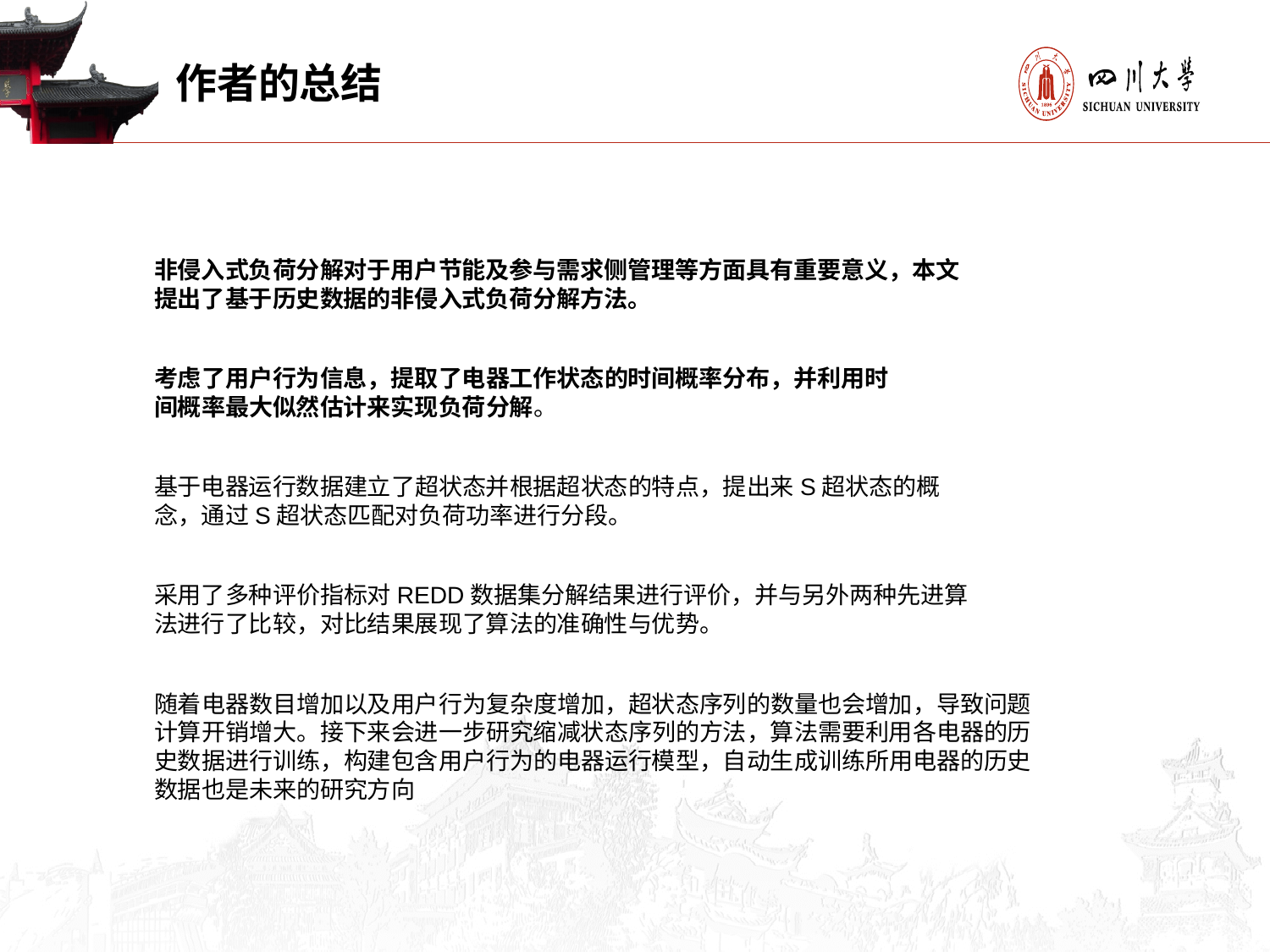

# 作者的总结
非侵入式负荷分解对于用户节能及参与需求侧管理等方面具有重要意义，本文提出了基于历史数据的非侵入式负荷分解方法。
考虑了用户行为信息，提取了电器工作状态的时间概率分布，并利用时间概率最大似然估计来实现负荷分解。
基于电器运行数据建立了超状态并根据超状态的特点，提出来S超状态的概念，通过S超状态匹配对负荷功率进行分段。
采用了多种评价指标对REDD数据集分解结果进行评价，并与另外两种先进算法进行了比较，对比结果展现了算法的准确性与优势。
随着电器数目增加以及用户行为复杂度增加，超状态序列的数量也会增加，导致问题计算开销增大。接下来会进一步研究缩减状态序列的方法，算法需要利用各电器的历史数据进行训练，构建包含用户行为的电器运行模型，自动生成训练所用电器的历史数据也是未来的研究方向